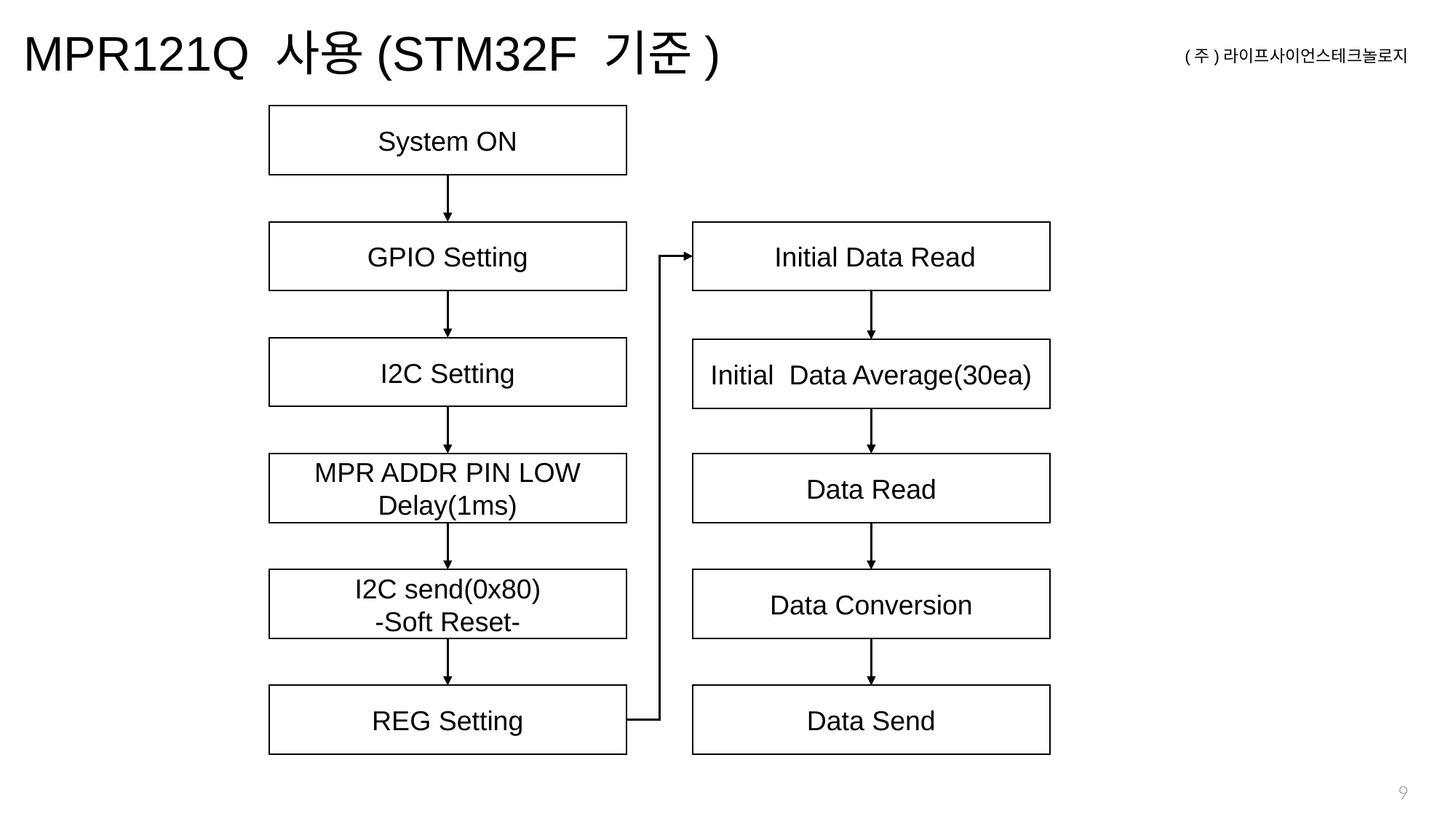

MPR121Q 사용(STM32F 기준)
System ON
 Initial Data Read
GPIO Setting
I2C Setting
Initial  Data Average(30ea)
MPR ADDR PIN LOW
Delay(1ms)
Data Read
I2C send(0x80)
-Soft Reset-
Data Conversion
Data Send
REG Setting